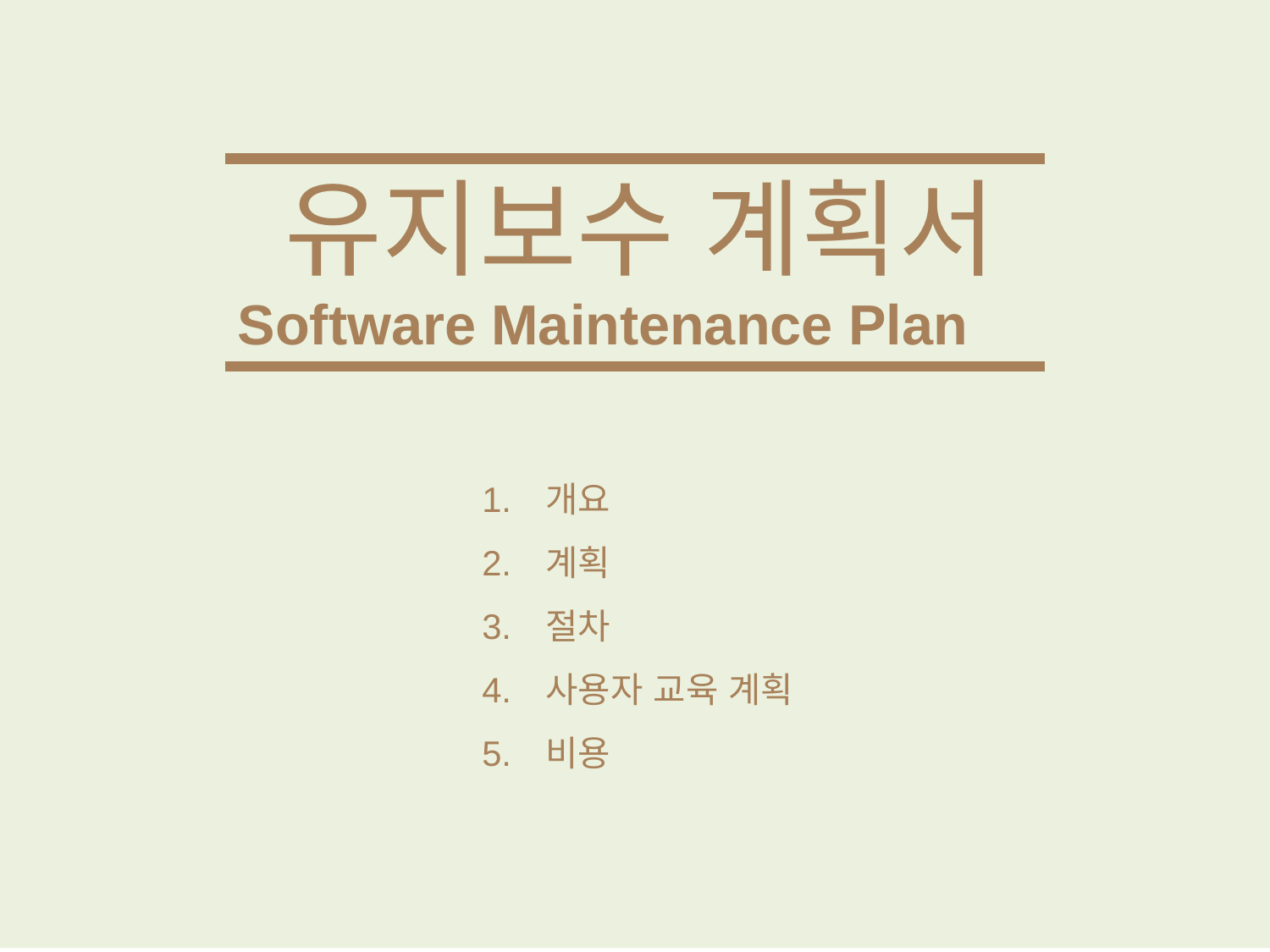

유지보수 계획서
Software Maintenance Plan
개요
계획
절차
사용자 교육 계획
비용